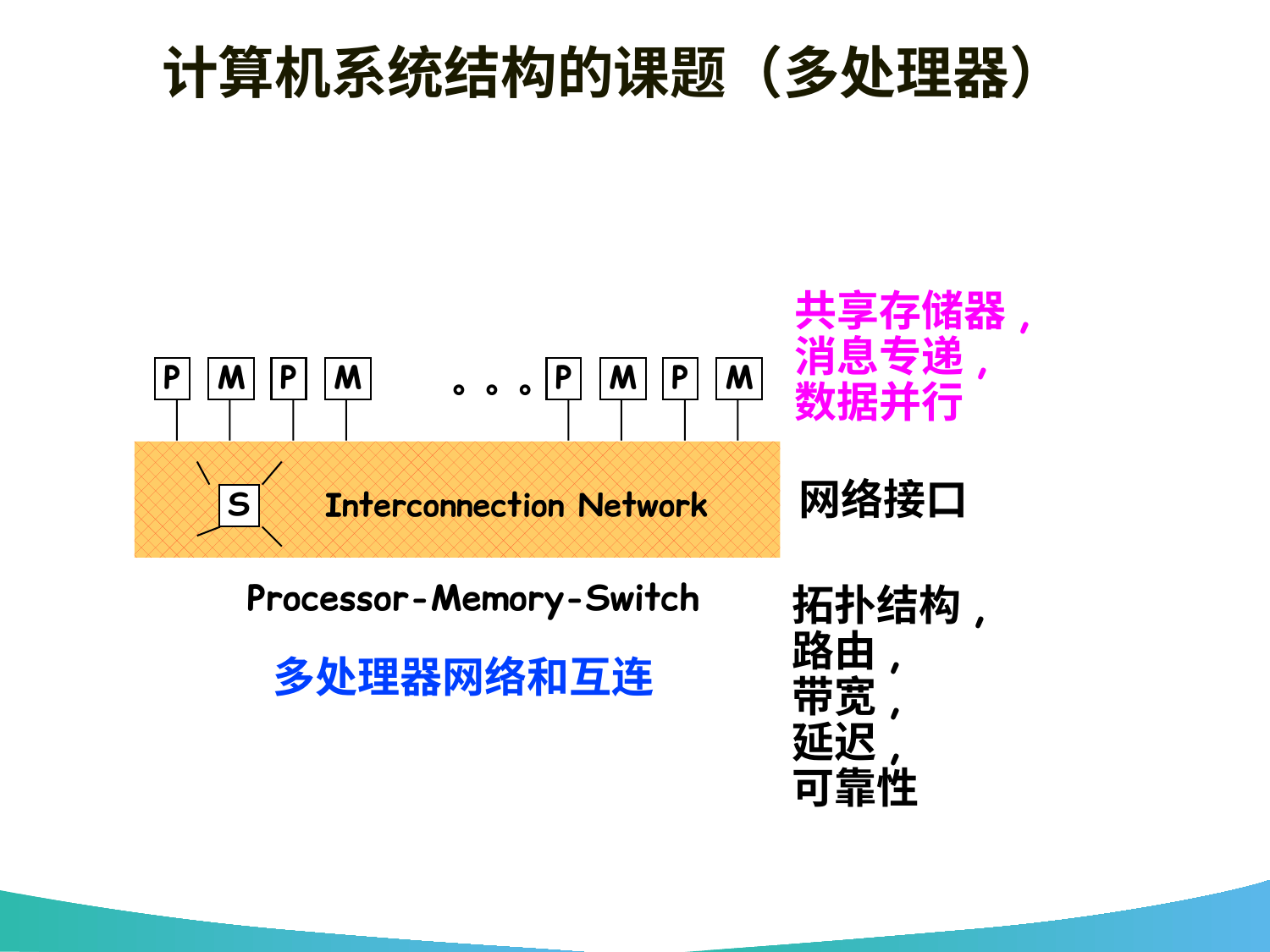

# 计算机系统结构的课题（多处理器）
共享存储器,
消息专递,
数据并行
P
M
P
M
P
M
P
M
° ° °

网络接口
S
Interconnection Network

Processor-Memory-Switch
拓扑结构,
路由,
带宽,
延迟,
可靠性
多处理器网络和互连
90